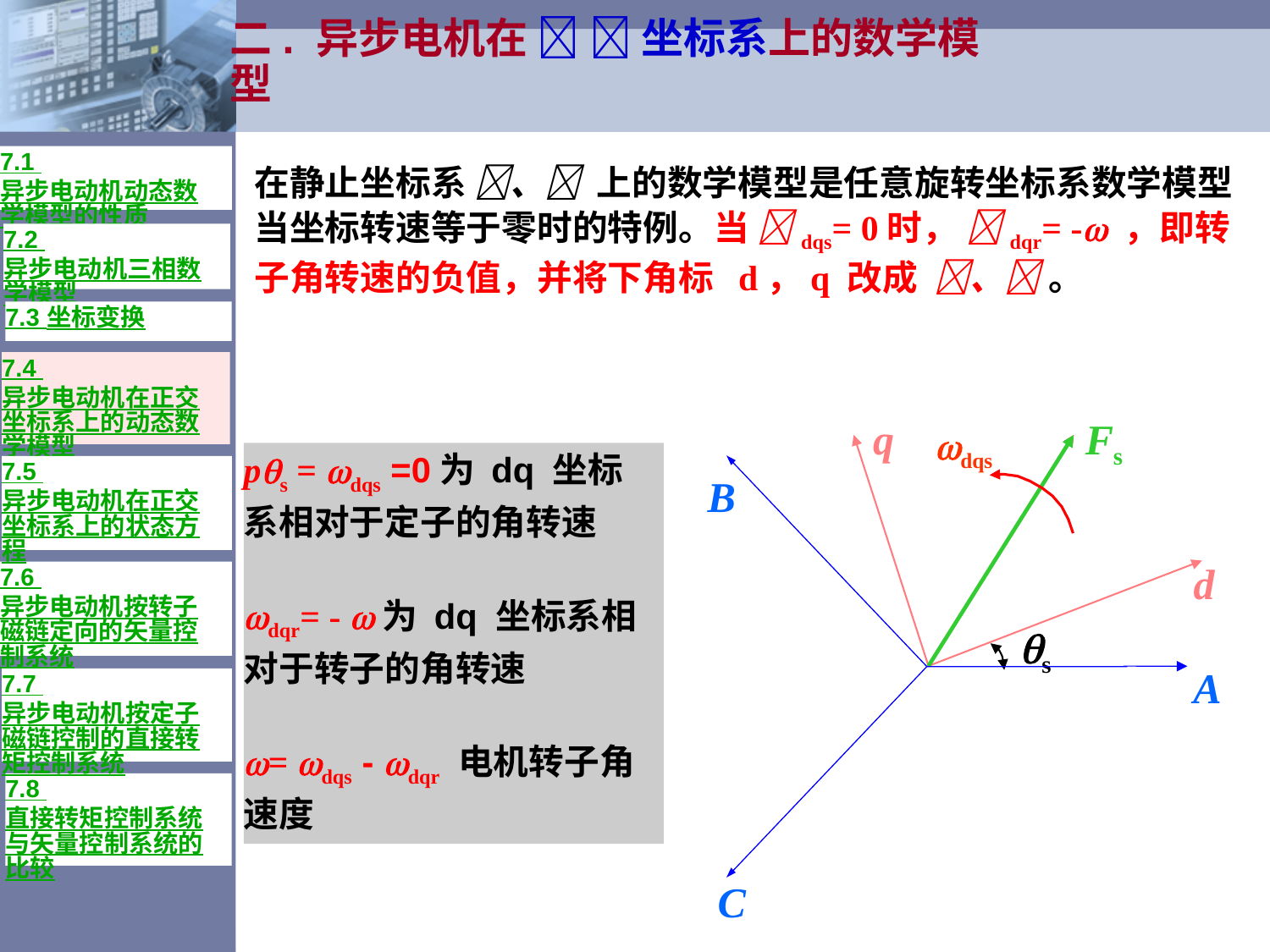

# 二. 异步电机在 α β 坐标系上的数学模型
7.1 异步电动机动态数学模型的性质
在静止坐标系 α、β  上的数学模型是任意旋转坐标系数学模型当坐标转速等于零时的特例。当 ωdqs= 0时， ωdqr= -ω ，即转子角转速的负值，并将下角标  d，q 改成  α、β 。
7.2 异步电动机三相数学模型
7.3 坐标变换
7.4 异步电动机在正交坐标系上的动态数学模型
q
Fs
ωdqs

B

d

θs

A

C
pθs = ωdqs =0为 dq 坐标系相对于定子的角转速

ωdqr= - ω为 dq 坐标系相对于转子的角转速

ω= ωdqs - ωdqr 电机转子角速度
7.5 异步电动机在正交坐标系上的状态方程
7.6 异步电动机按转子磁链定向的矢量控制系统
7.7 异步电动机按定子磁链控制的直接转矩控制系统
7.8 直接转矩控制系统与矢量控制系统的比较